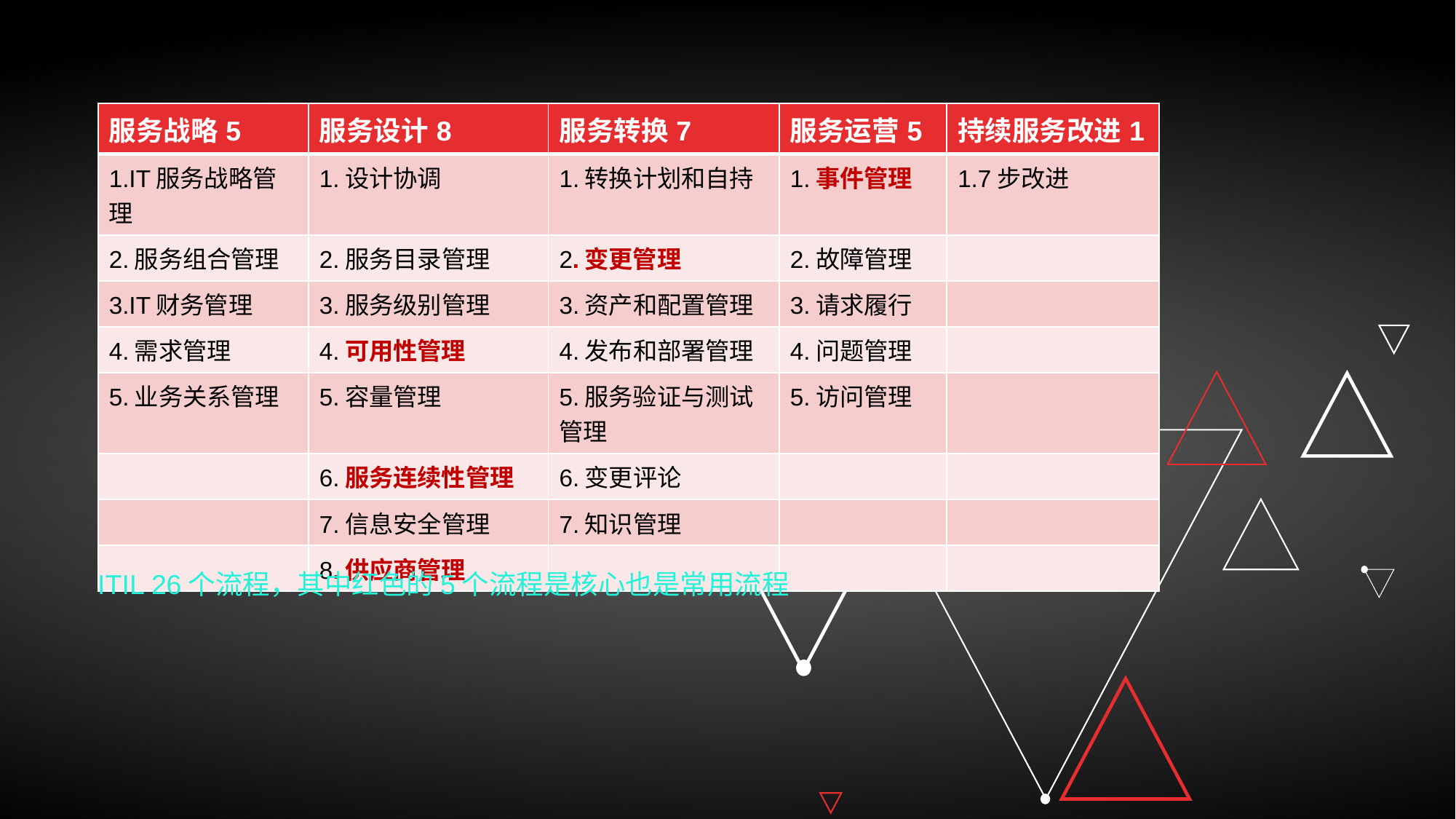

| 服务战略5 | 服务设计8 | 服务转换7 | 服务运营5 | 持续服务改进1 |
| --- | --- | --- | --- | --- |
| 1.IT服务战略管理 | 1.设计协调 | 1.转换计划和自持 | 1.事件管理 | 1.7步改进 |
| 2.服务组合管理 | 2.服务目录管理 | 2.变更管理 | 2.故障管理 |  |
| 3.IT财务管理 | 3.服务级别管理 | 3.资产和配置管理 | 3.请求履行 |  |
| 4.需求管理 | 4.可用性管理 | 4.发布和部署管理 | 4.问题管理 |  |
| 5.业务关系管理 | 5.容量管理 | 5.服务验证与测试管理 | 5.访问管理 |  |
|  | 6.服务连续性管理 | 6.变更评论 |  |  |
|  | 7.信息安全管理 | 7.知识管理 |  |  |
|  | 8.供应商管理 |  |  |  |

ITIL 26个流程，其中红色的5个流程是核心也是常用流程